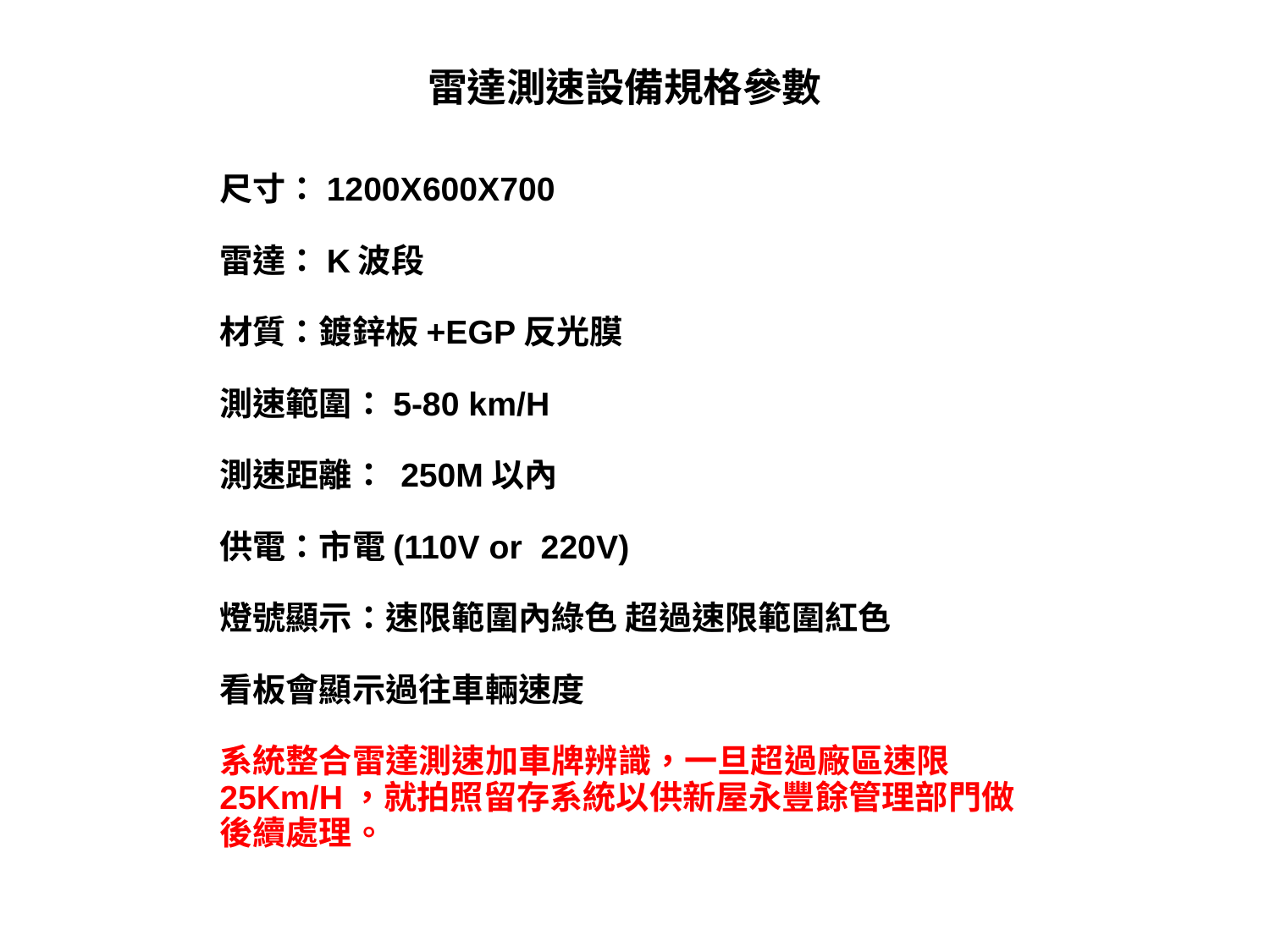

# 雷達測速設備規格參數
尺寸：1200X600X700

雷達：K波段

材質：鍍鋅板+EGP反光膜

測速範圍：5-80 km/H

測速距離： 250M以內

供電：市電(110V or  220V)

燈號顯示：速限範圍內綠色 超過速限範圍紅色

看板會顯示過往車輛速度

系統整合雷達測速加車牌辨識，一旦超過廠區速限25Km/H，就拍照留存系統以供新屋永豐餘管理部門做後續處理。